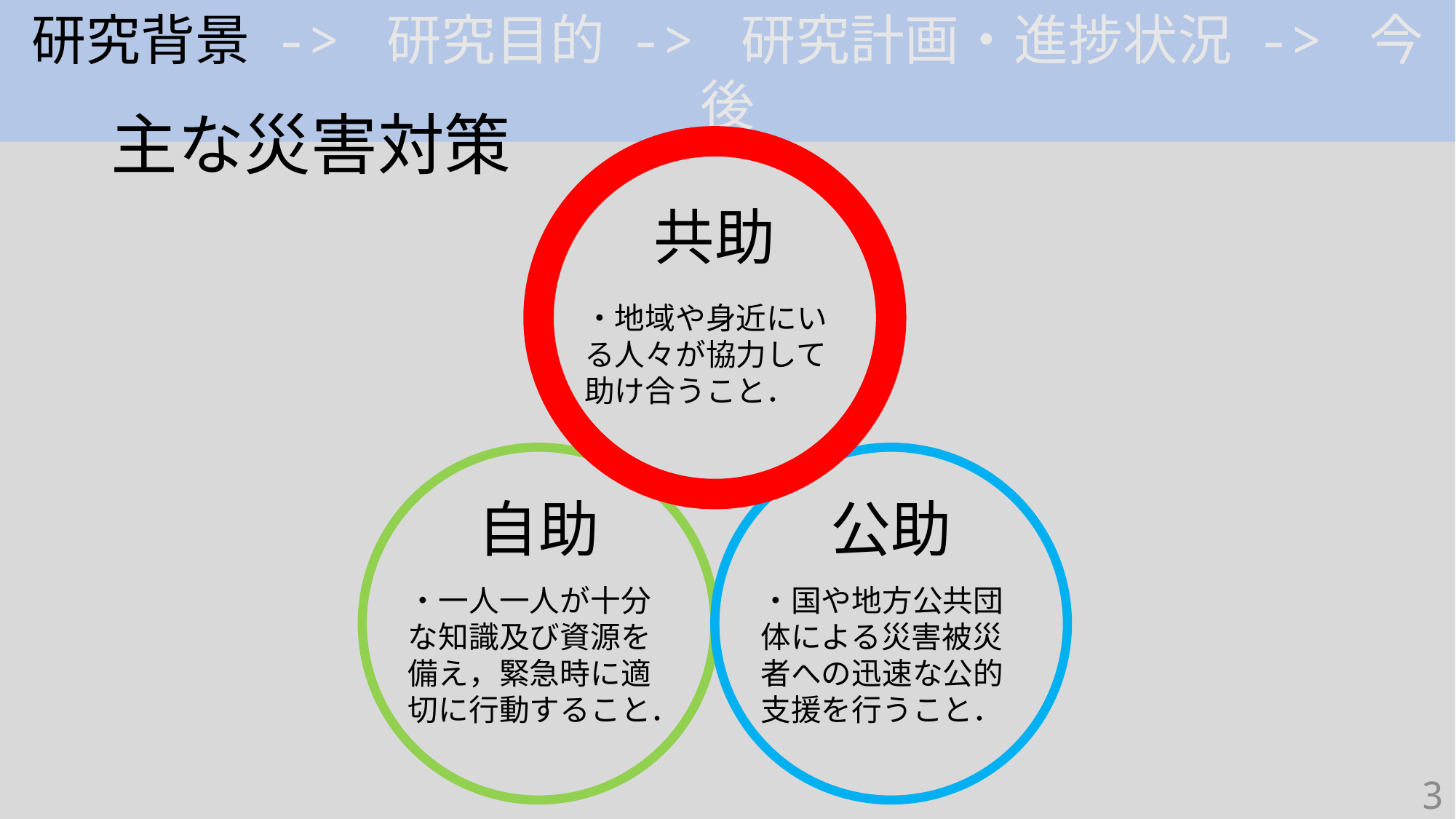

研究背景 -> 研究目的 -> 研究計画・進捗状況 -> 今後
# 主な災害対策

共助
・地域や身近にいる人々が協力して助け合うこと．

公助
自助
・国や地方公共団
体による災害被災者への迅速な公的支援を行うこと．
・一人一人が十分な知識及び資源を備え，緊急時に適切に行動すること．
3